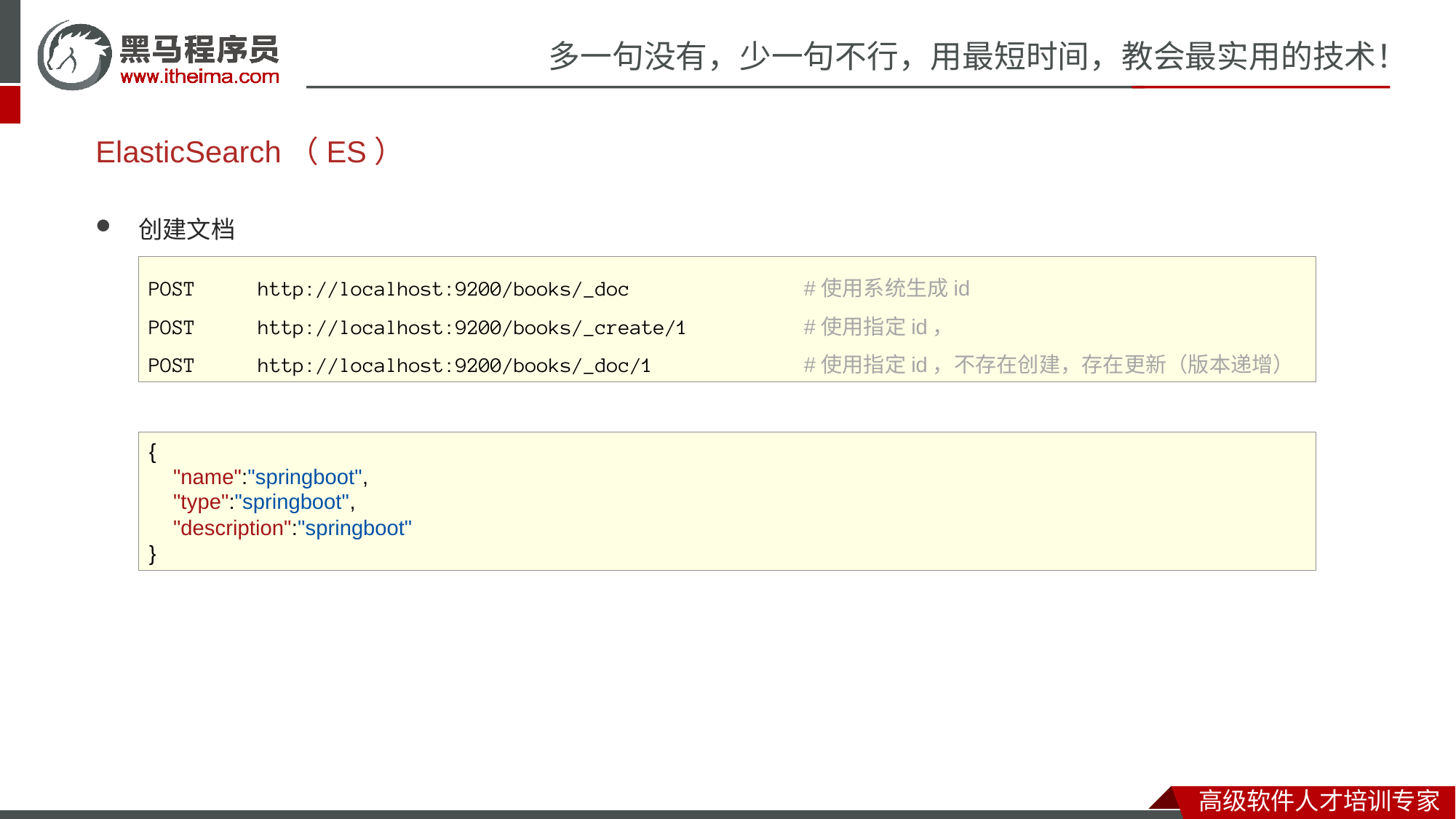

# ElasticSearch（ES）
创建文档

POST	http://localhost:9200/books/_doc		#使用系统生成id
POST	http://localhost:9200/books/_create/1		#使用指定id，
POST	http://localhost:9200/books/_doc/1		#使用指定id，不存在创建，存在更新（版本递增）
{
    "name":"springboot",
    "type":"springboot",
    "description":"springboot"
}